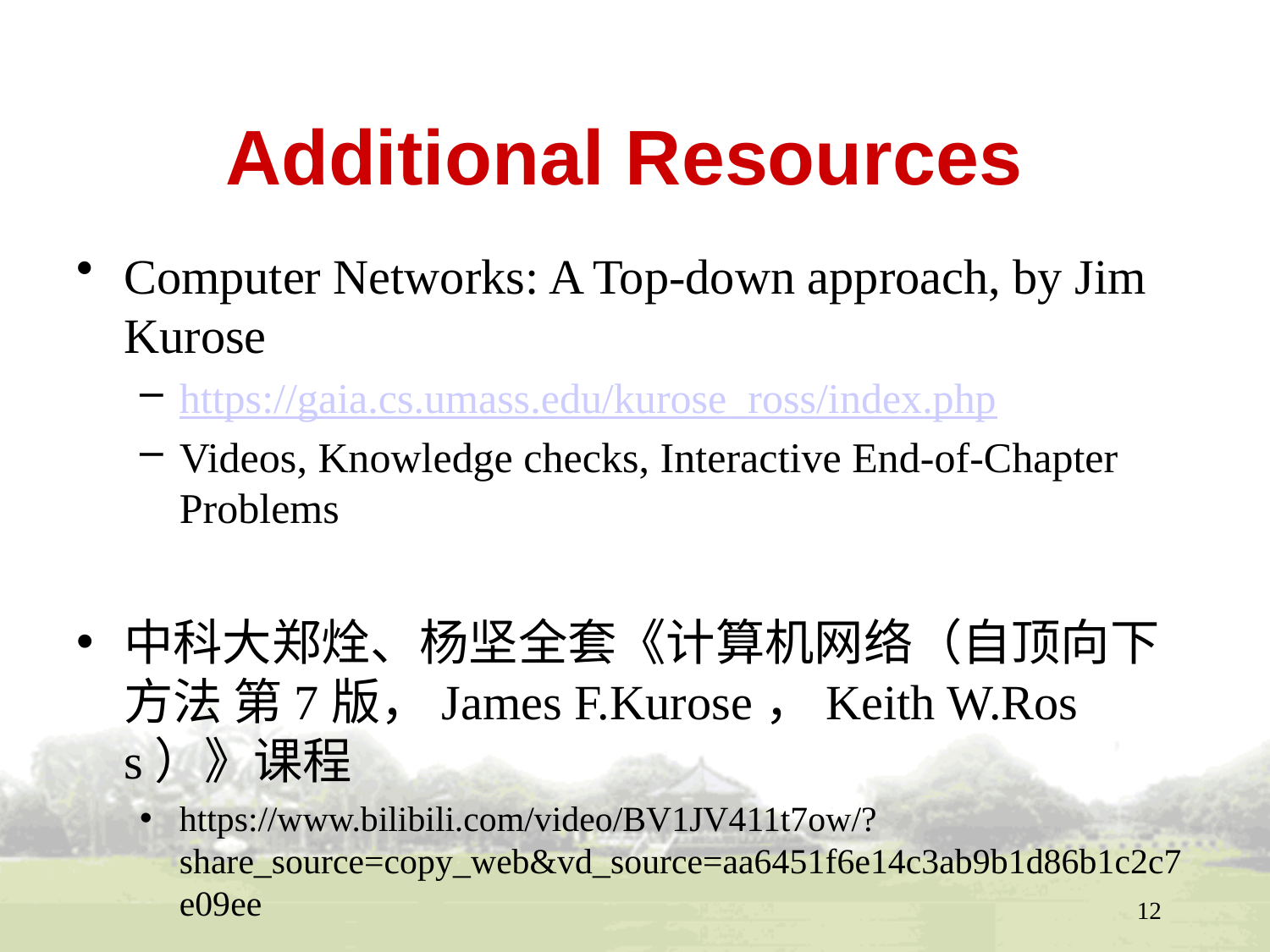

# Additional Resources
Computer Networks: A Top-down approach, by Jim Kurose
https://gaia.cs.umass.edu/kurose_ross/index.php
Videos, Knowledge checks, Interactive End-of-Chapter Problems

中科大郑烇、杨坚全套《计算机网络（自顶向下方法 第7版，James F.Kurose，Keith W.Ross）》课程
https://www.bilibili.com/video/BV1JV411t7ow/?share_source=copy_web&vd_source=aa6451f6e14c3ab9b1d86b1c2c7e09ee

12